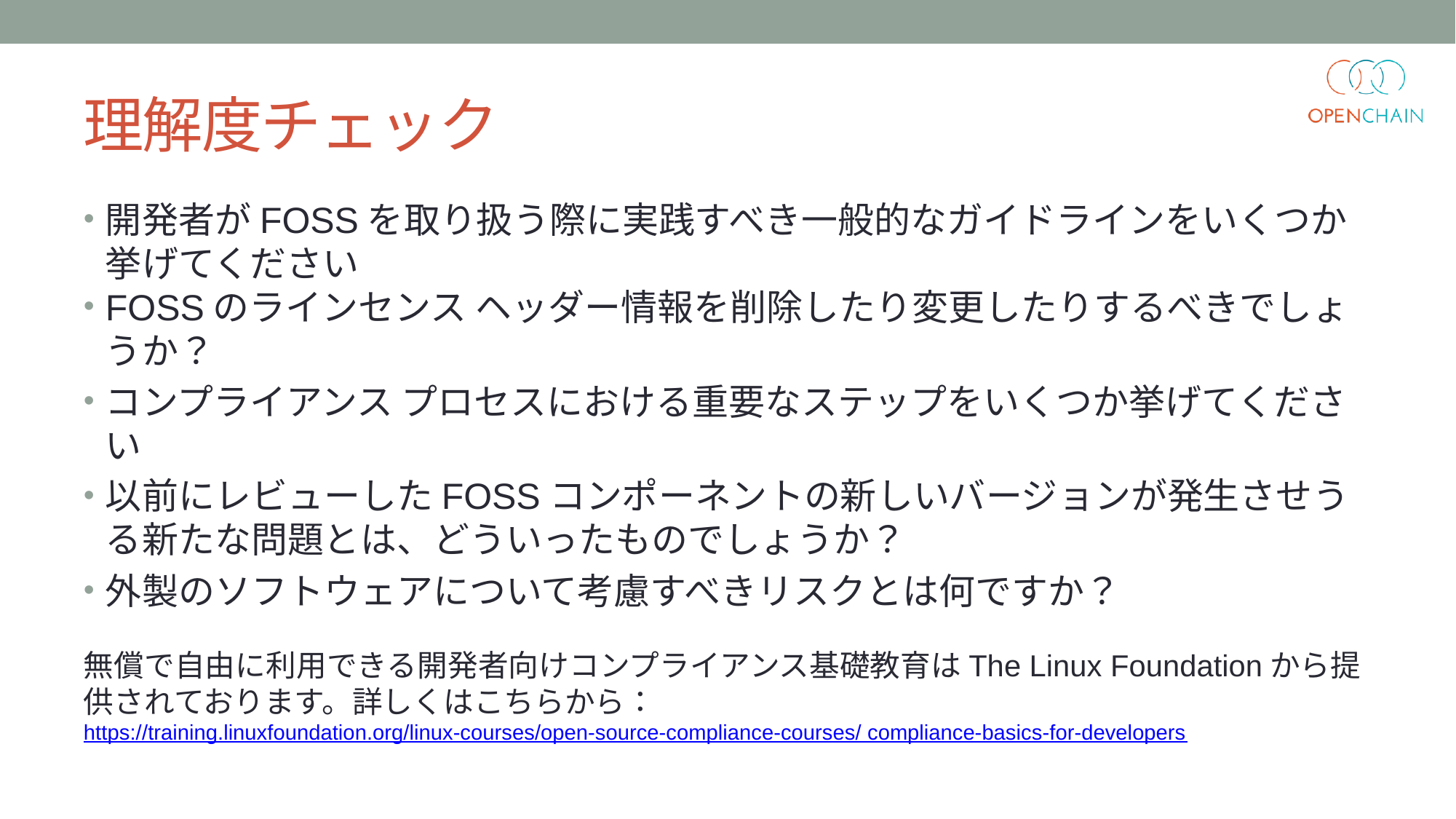

# 理解度チェック
開発者がFOSSを取り扱う際に実践すべき一般的なガイドラインをいくつか挙げてください
FOSSのラインセンス ヘッダー情報を削除したり変更したりするべきでしょうか？
コンプライアンス プロセスにおける重要なステップをいくつか挙げてください
以前にレビューしたFOSSコンポーネントの新しいバージョンが発生させうる新たな問題とは、どういったものでしょうか？
外製のソフトウェアについて考慮すべきリスクとは何ですか？
無償で自由に利用できる開発者向けコンプライアンス基礎教育はThe Linux Foundationから提供されております。詳しくはこちらから： 
https://training.linuxfoundation.org/linux-courses/open-source-compliance-courses/ compliance-basics-for-developers